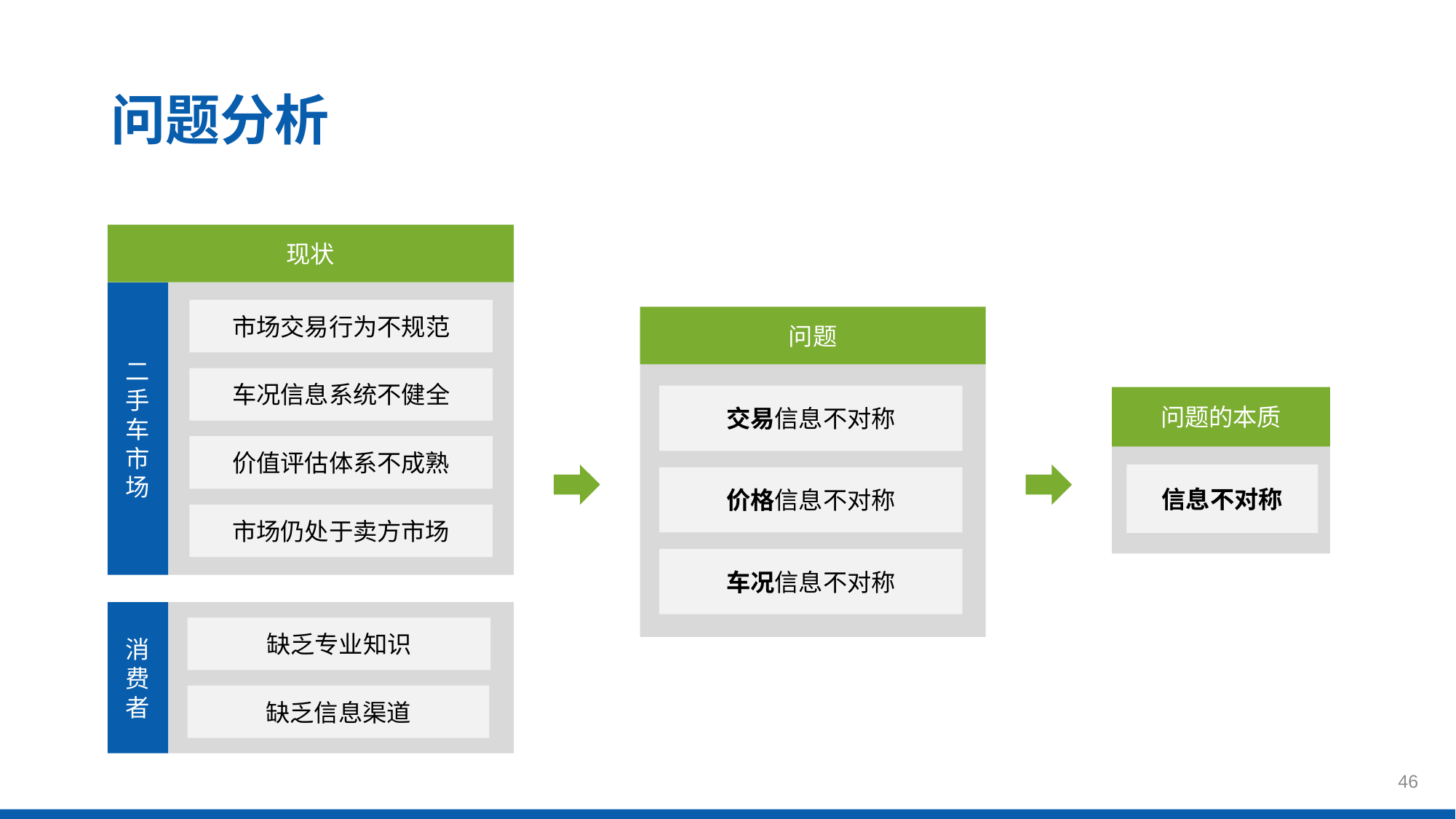

问题分析
现状
二手车市场

市场交易行为不规范
问题

车况信息系统不健全
交易信息不对称
问题的本质

价值评估体系不成熟

信息不对称
价格信息不对称
市场仍处于卖方市场
车况信息不对称
消费者

缺乏专业知识
缺乏信息渠道
46